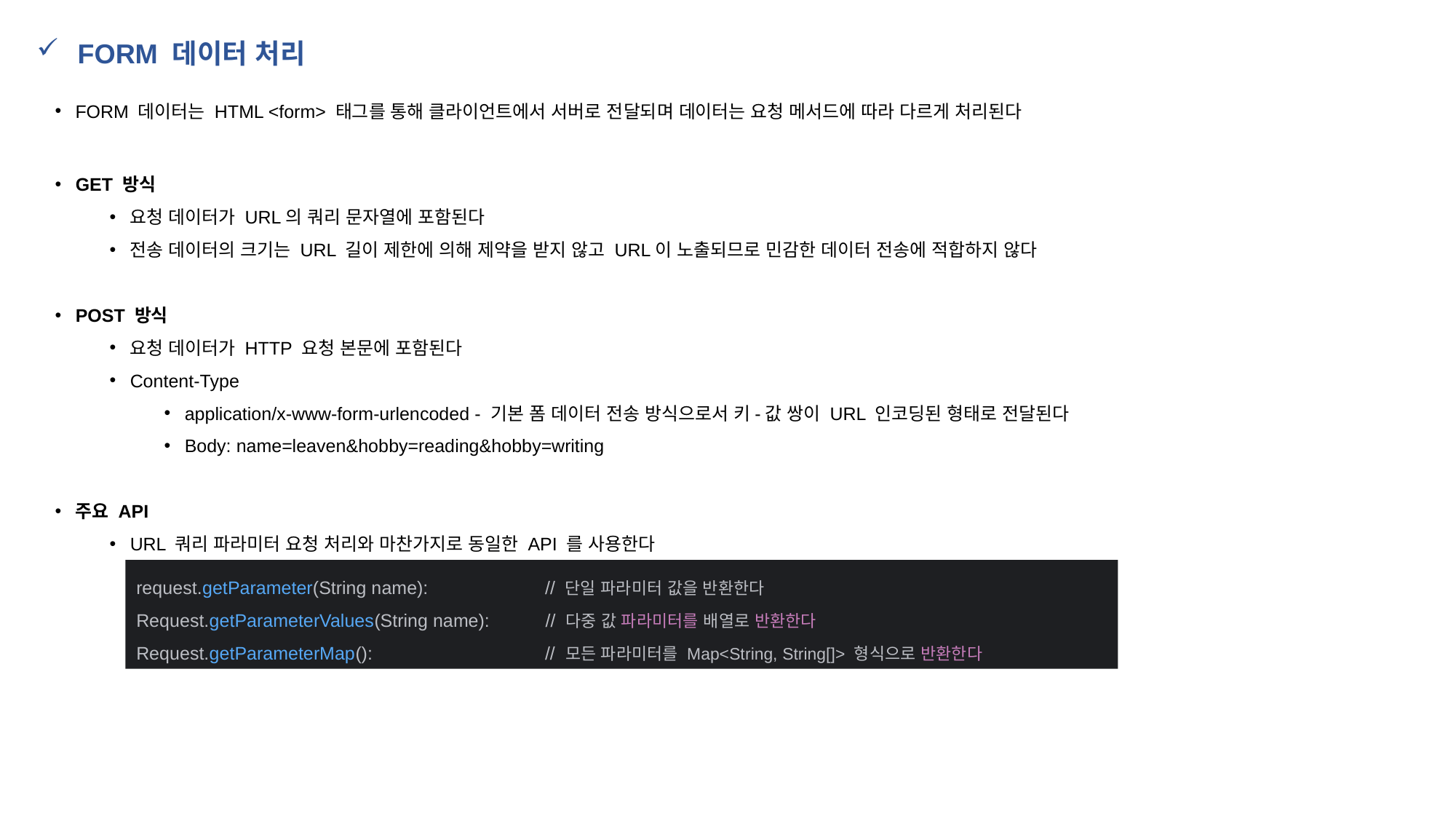

FORM 데이터 처리
FORM 데이터는 HTML <form> 태그를 통해 클라이언트에서 서버로 전달되며 데이터는 요청 메서드에 따라 다르게 처리된다
GET 방식
요청 데이터가 URL의 쿼리 문자열에 포함된다
전송 데이터의 크기는 URL 길이 제한에 의해 제약을 받지 않고 URL이 노출되므로 민감한 데이터 전송에 적합하지 않다

POST 방식
요청 데이터가 HTTP 요청 본문에 포함된다
Content-Type
application/x-www-form-urlencoded - 기본 폼 데이터 전송 방식으로서 키-값 쌍이 URL 인코딩된 형태로 전달된다
Body: name=leaven&hobby=reading&hobby=writing

주요 API
URL 쿼리 파라미터 요청 처리와 마찬가지로 동일한 API 를 사용한다
request.getParameter(String name):                       // 단일 파라미터 값을 반환한다
Request.getParameterValues(String name):           // 다중 값 파라미터를 배열로 반환한다
Request.getParameterMap():                                  // 모든 파라미터를 Map<String, String[]> 형식으로 반환한다